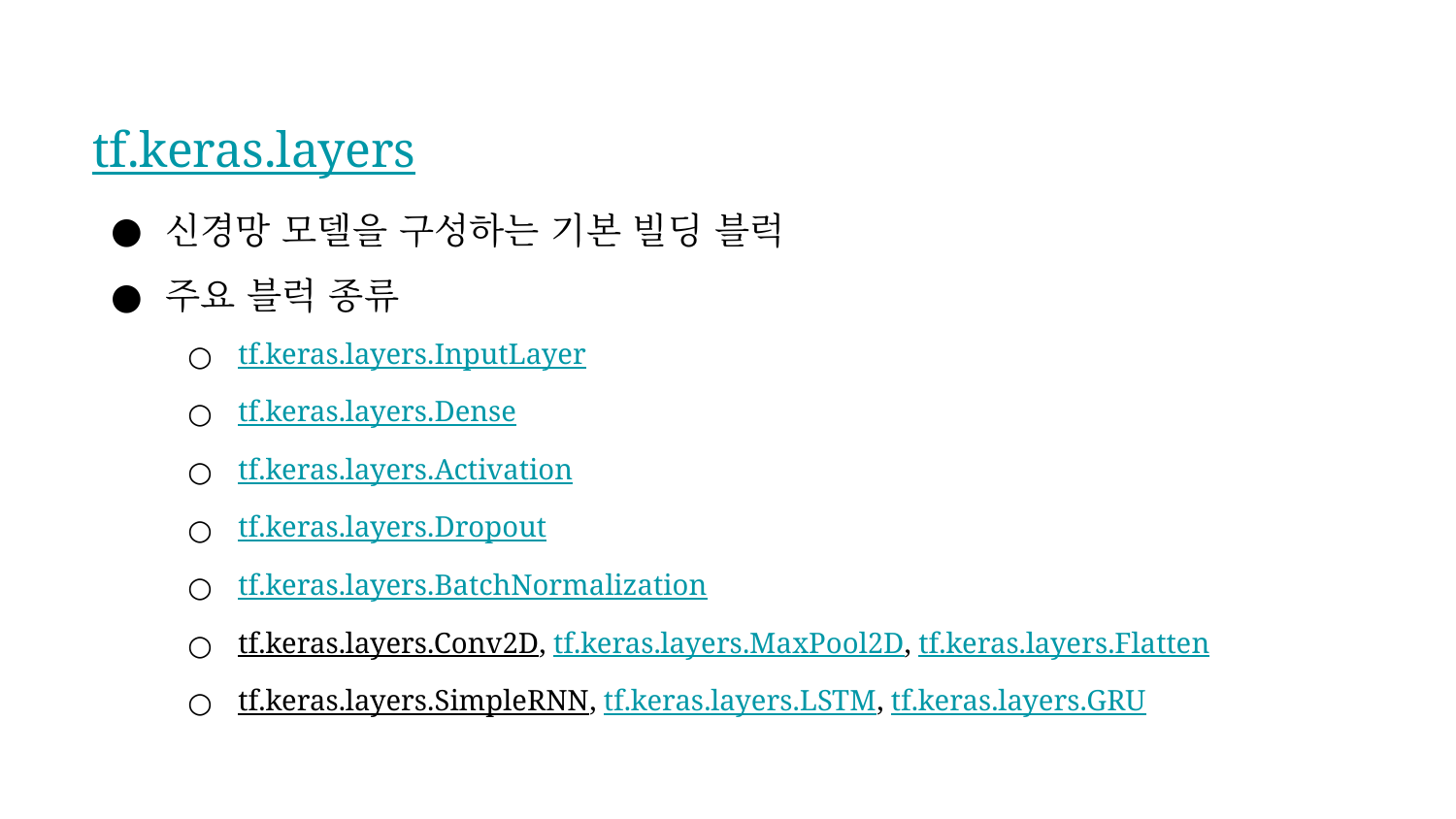

# tf.keras.layers
신경망 모델을 구성하는 기본 빌딩 블럭
주요 블럭 종류
tf.keras.layers.InputLayer
tf.keras.layers.Dense
tf.keras.layers.Activation
tf.keras.layers.Dropout
tf.keras.layers.BatchNormalization
tf.keras.layers.Conv2D, tf.keras.layers.MaxPool2D, tf.keras.layers.Flatten
tf.keras.layers.SimpleRNN, tf.keras.layers.LSTM, tf.keras.layers.GRU